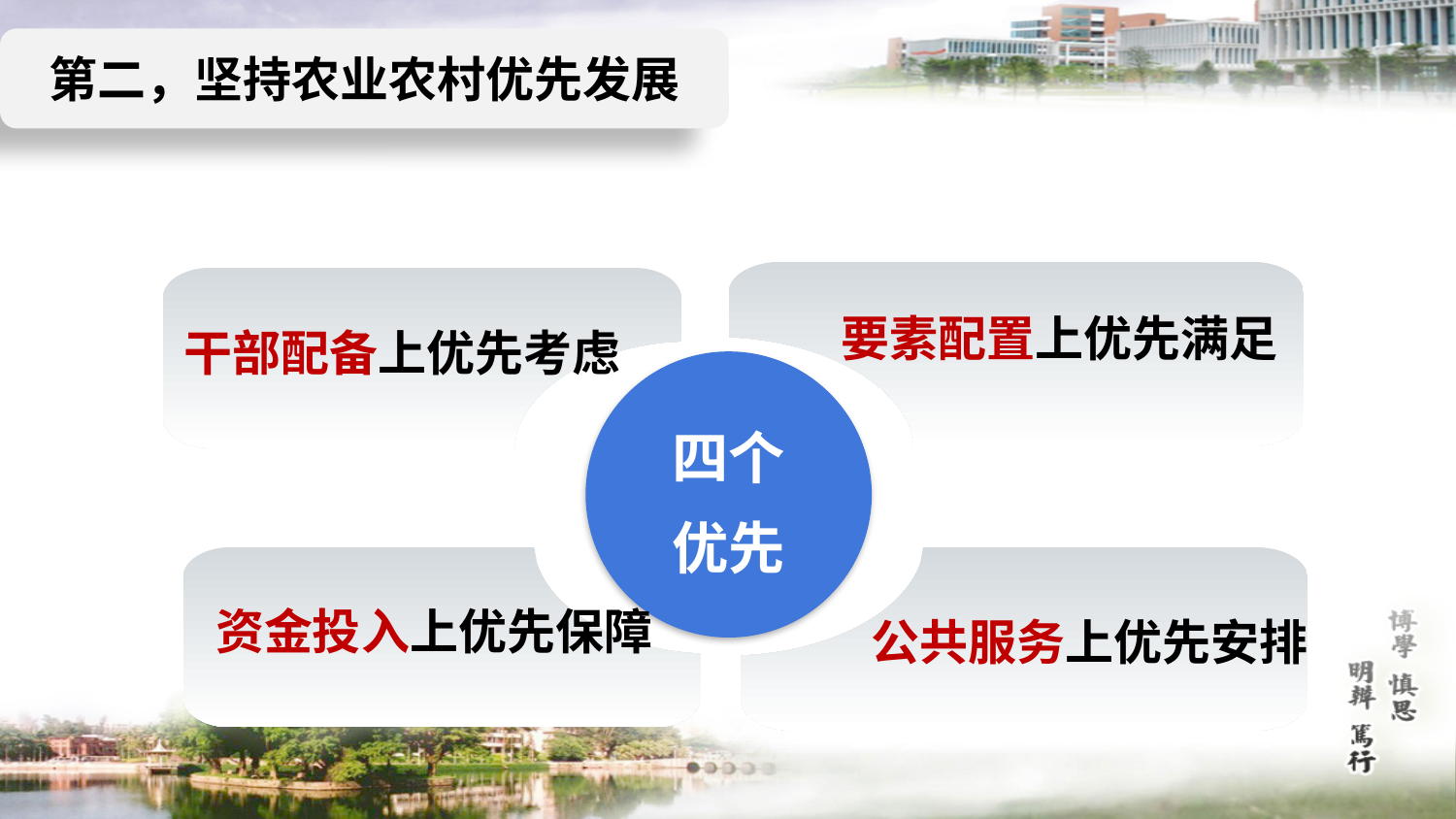

第二，坚持农业农村优先发展

要素配置上优先满足

干部配备上优先考虑
四个
优先

资金投入上优先保障

公共服务上优先安排